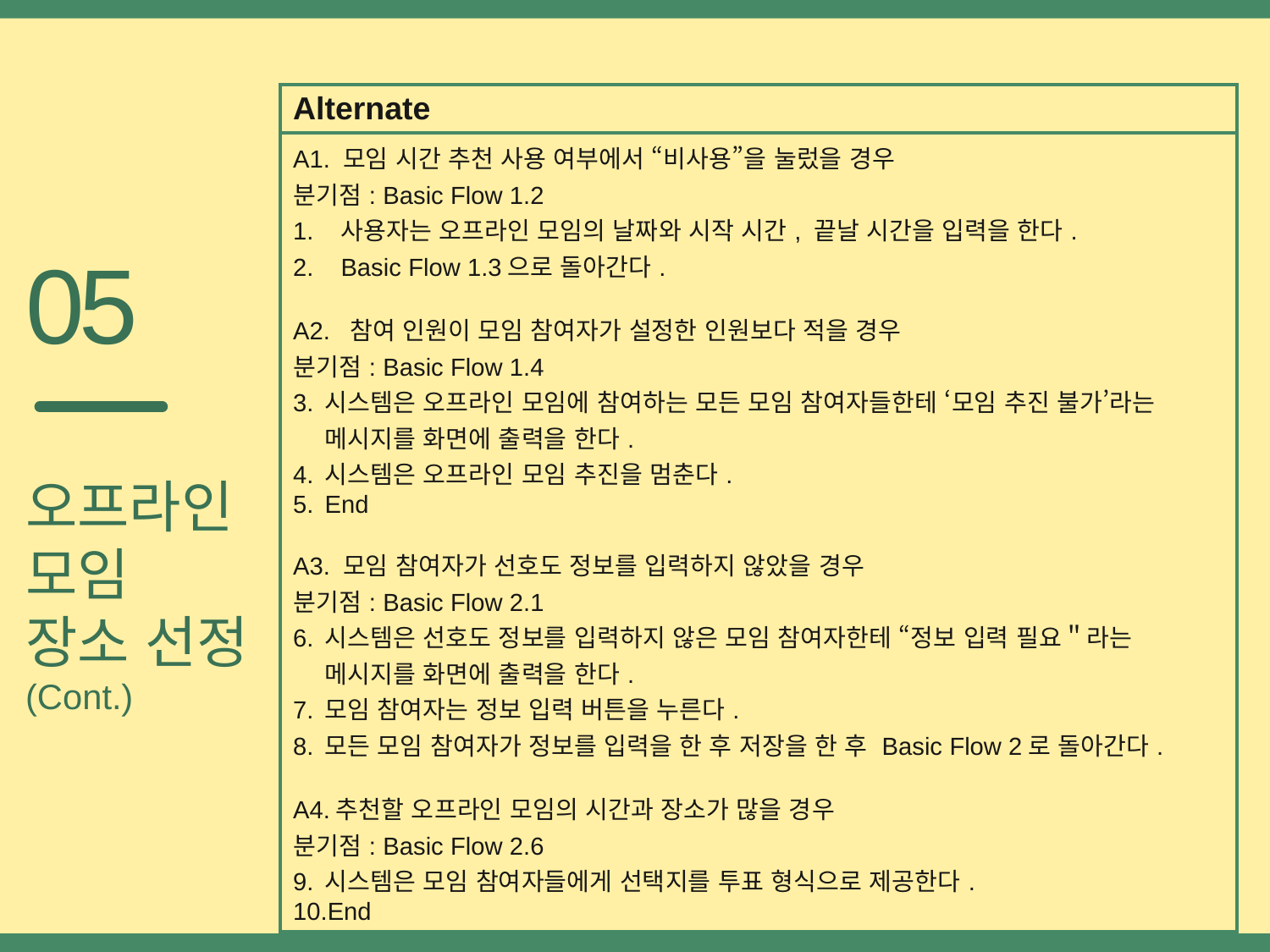

| Alternate |
| --- |
| A1. 모임 시간 추천 사용 여부에서 “비사용”을 눌렀을 경우 분기점: Basic Flow 1.2 사용자는 오프라인 모임의 날짜와 시작 시간, 끝날 시간을 입력을 한다. Basic Flow 1.3으로 돌아간다. A2. 참여 인원이 모임 참여자가 설정한 인원보다 적을 경우 분기점: Basic Flow 1.4 시스템은 오프라인 모임에 참여하는 모든 모임 참여자들한테 ‘모임 추진 불가’라는 메시지를 화면에 출력을 한다. 시스템은 오프라인 모임 추진을 멈춘다. End A3. 모임 참여자가 선호도 정보를 입력하지 않았을 경우 분기점: Basic Flow 2.1 시스템은 선호도 정보를 입력하지 않은 모임 참여자한테 “정보 입력 필요＂라는 메시지를 화면에 출력을 한다. 모임 참여자는 정보 입력 버튼을 누른다. 모든 모임 참여자가 정보를 입력을 한 후 저장을 한 후 Basic Flow 2로 돌아간다. A4.추천할 오프라인 모임의 시간과 장소가 많을 경우 분기점: Basic Flow 2.6 시스템은 모임 참여자들에게 선택지를 투표 형식으로 제공한다. End |
05
오프라인
모임
장소 선정
(Cont.)